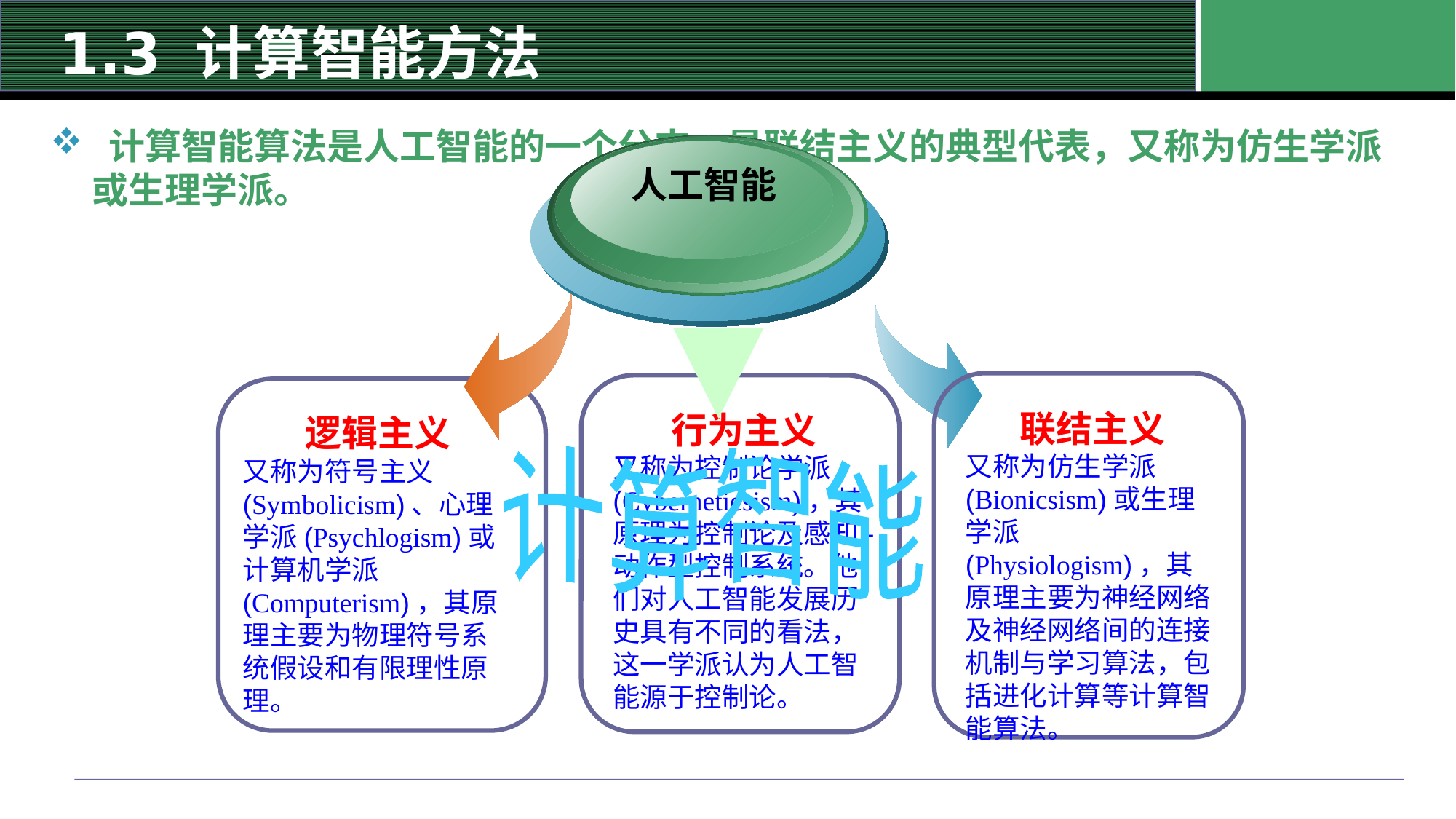

# 1.3 计算智能方法
 计算智能算法是人工智能的一个分支，是联结主义的典型代表，又称为仿生学派或生理学派。

人工智能

联结主义
又称为仿生学派(Bionicsism)或生理学派(Physiologism)，其原理主要为神经网络及神经网络间的连接机制与学习算法，包括进化计算等计算智能算法。

行为主义
又称为控制论学派(Cyberneticsism)，其原理为控制论及感知-动作型控制系统。他们对人工智能发展历史具有不同的看法，这一学派认为人工智能源于控制论。

逻辑主义
又称为符号主义(Symbolicism)、心理学派(Psychlogism)或计算机学派(Computerism)，其原理主要为物理符号系统假设和有限理性原理。
计算智能